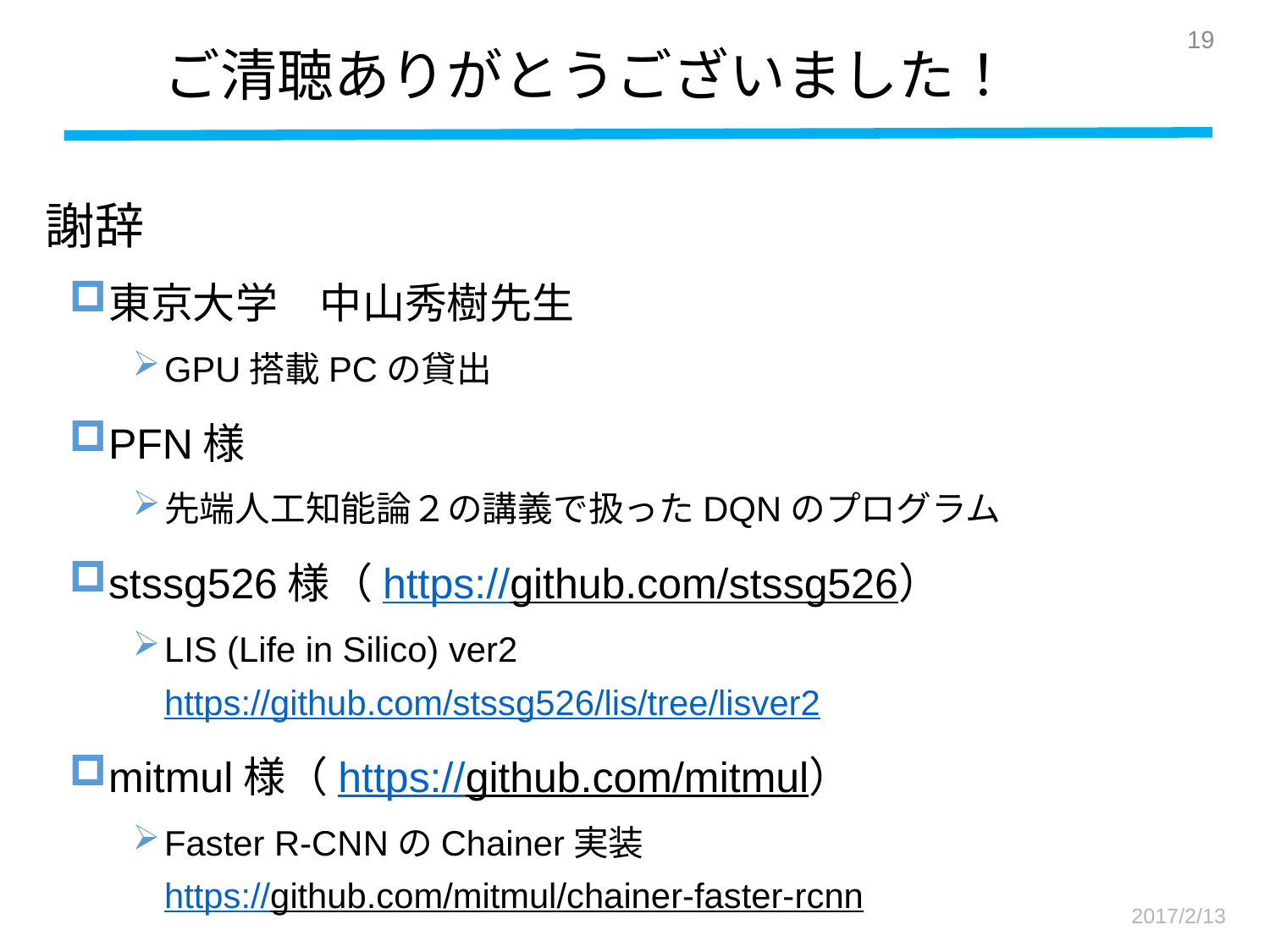

19
ご清聴ありがとうございました！
# 謝辞
東京大学　中山秀樹先生
GPU搭載PCの貸出
PFN様
先端人工知能論２の講義で扱ったDQNのプログラム
stssg526様（https://github.com/stssg526）
LIS (Life in Silico) ver2
https://github.com/stssg526/lis/tree/lisver2
mitmul様（https://github.com/mitmul）
Faster R-CNNのChainer実装
https://github.com/mitmul/chainer-faster-rcnn
2017/2/13